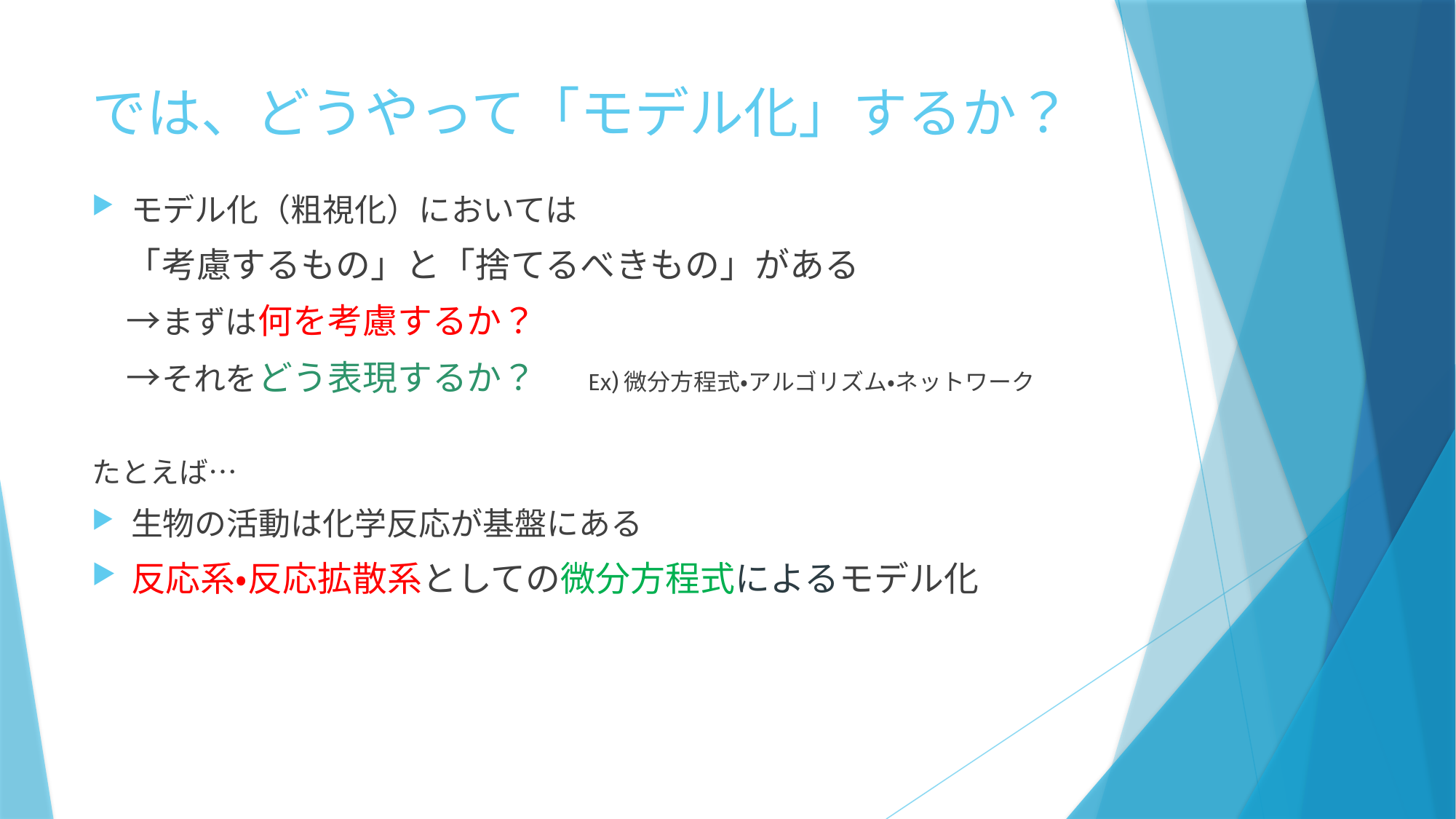

# では、どうやって「モデル化」するか？
モデル化（粗視化）においては
　「考慮するもの」と「捨てるべきもの」がある
　→まずは何を考慮するか？
　→それをどう表現するか？　 Ex)微分方程式・アルゴリズム・ネットワーク

たとえば…
生物の活動は化学反応が基盤にある
反応系・反応拡散系としての微分方程式によるモデル化